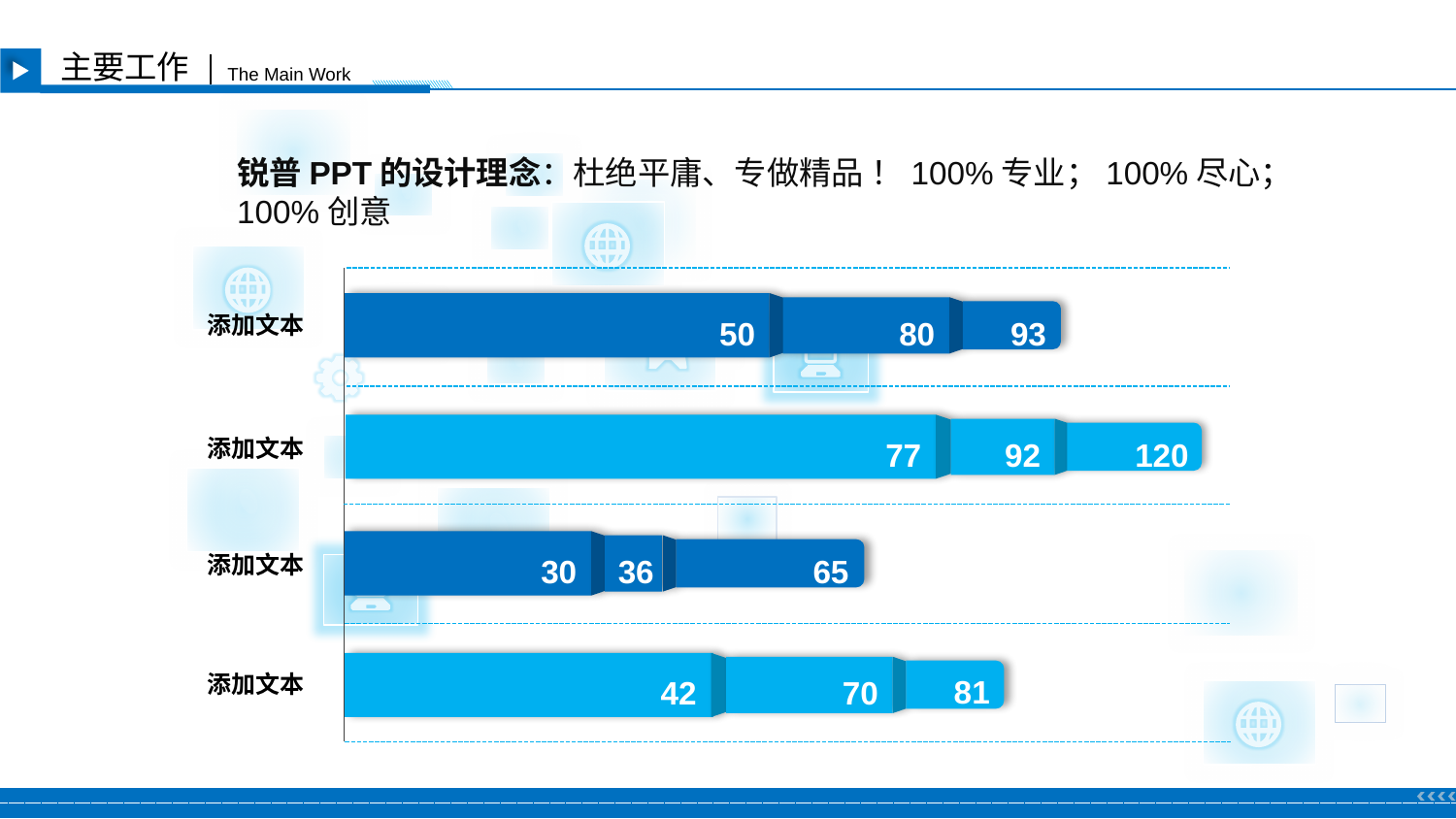

主要工作
The Main Work

锐普PPT的设计理念：杜绝平庸、专做精品 ！100%专业；100%尽心；100%创意

50
80
93

添加文本

77
92
120

添加文本

30
36
65

添加文本

81
42
70

添加文本